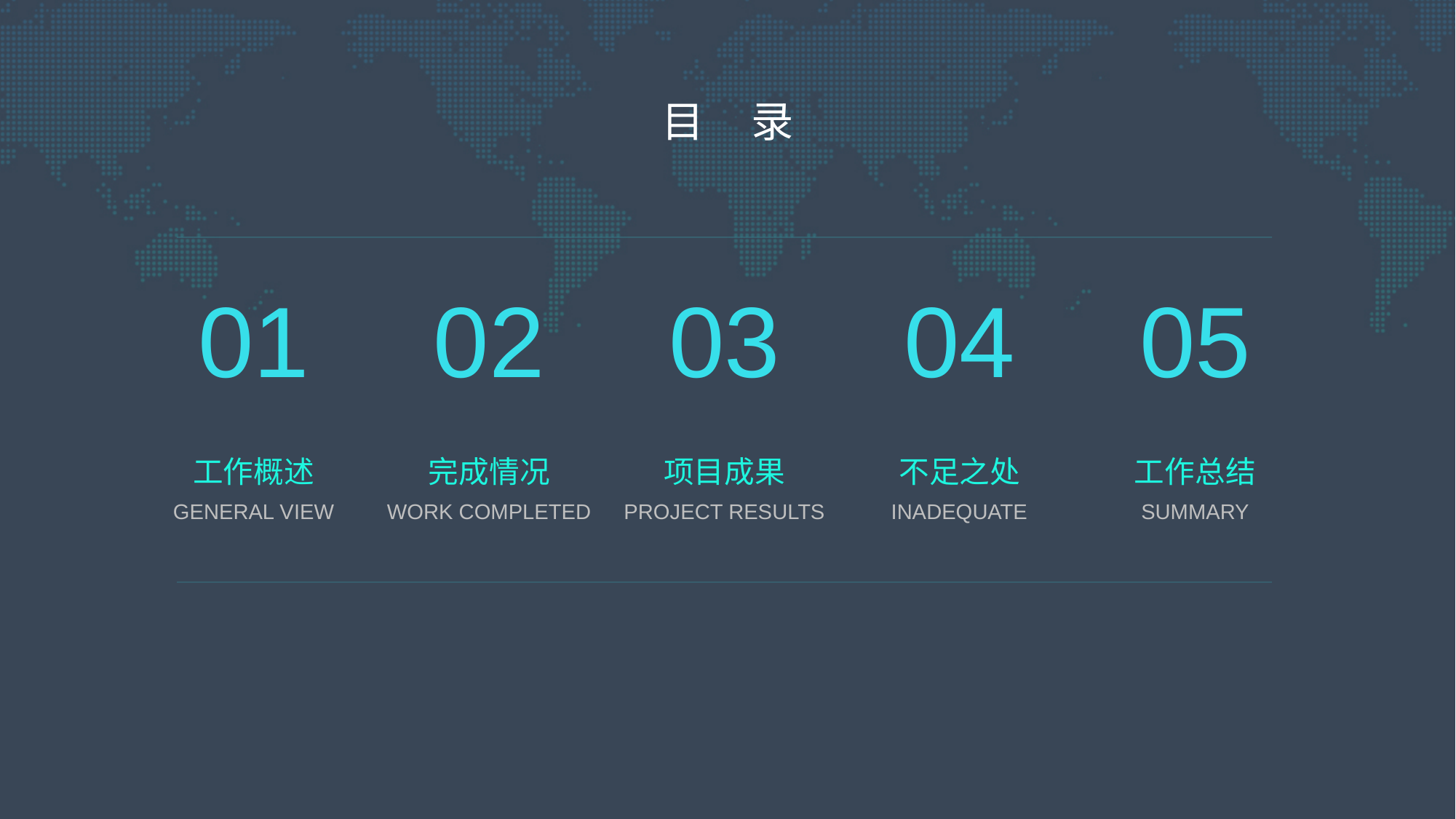

目     录
01
02
03
04
05
工作概述
完成情况
项目成果
不足之处
工作总结
GENERAL VIEW
WORK COMPLETED
PROJECT RESULTS
INADEQUATE
SUMMARY